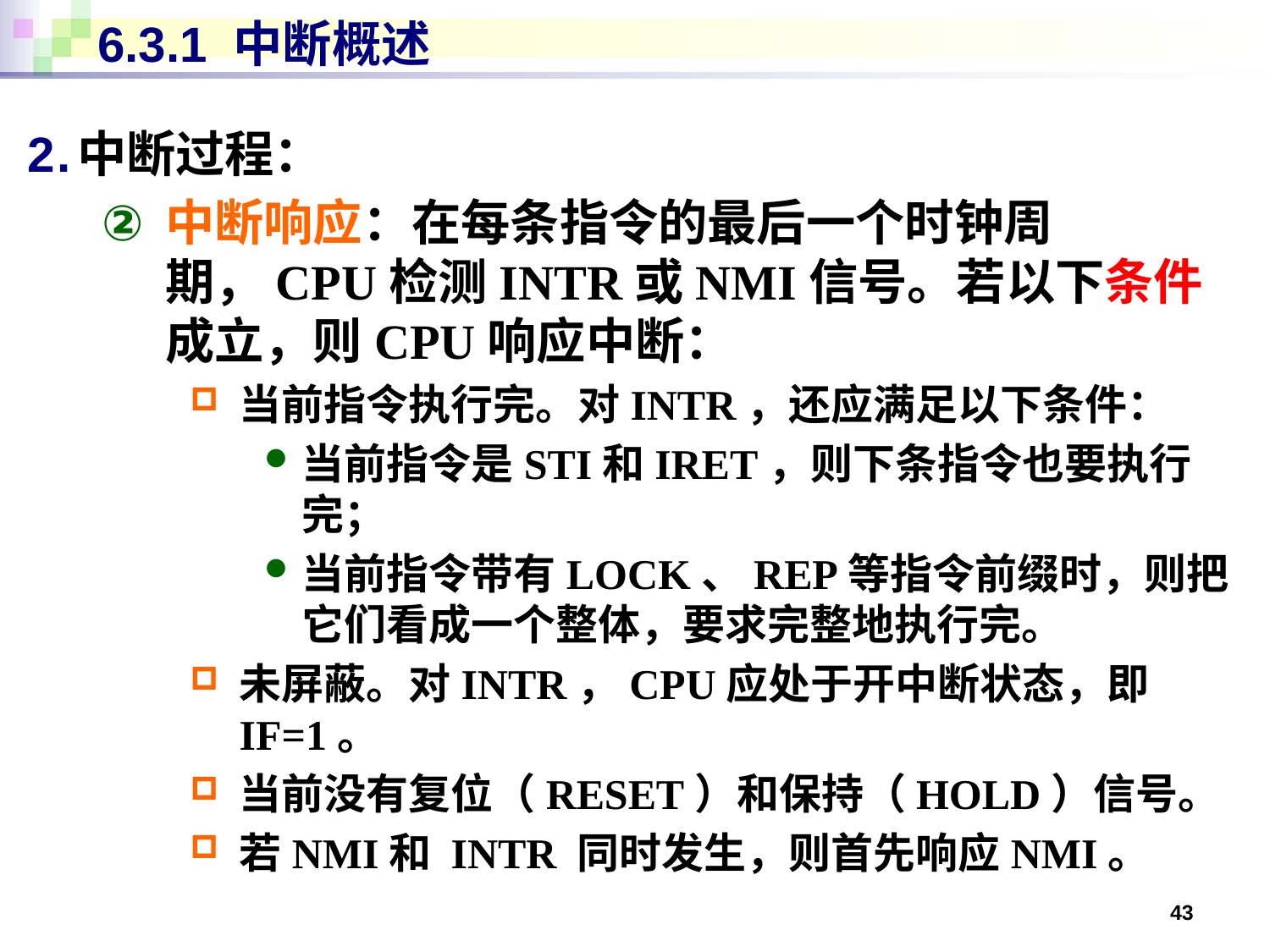

# 6.3.1 中断概述
中断过程：
中断响应：在每条指令的最后一个时钟周期，CPU检测INTR或NMI信号。若以下条件成立，则CPU响应中断：
当前指令执行完。对INTR，还应满足以下条件：
当前指令是STI和IRET，则下条指令也要执行完；
当前指令带有LOCK、REP等指令前缀时，则把它们看成一个整体，要求完整地执行完。
未屏蔽。对INTR，CPU应处于开中断状态，即IF=1。
当前没有复位（RESET）和保持（HOLD）信号。
若NMI和 INTR 同时发生，则首先响应NMI。
43